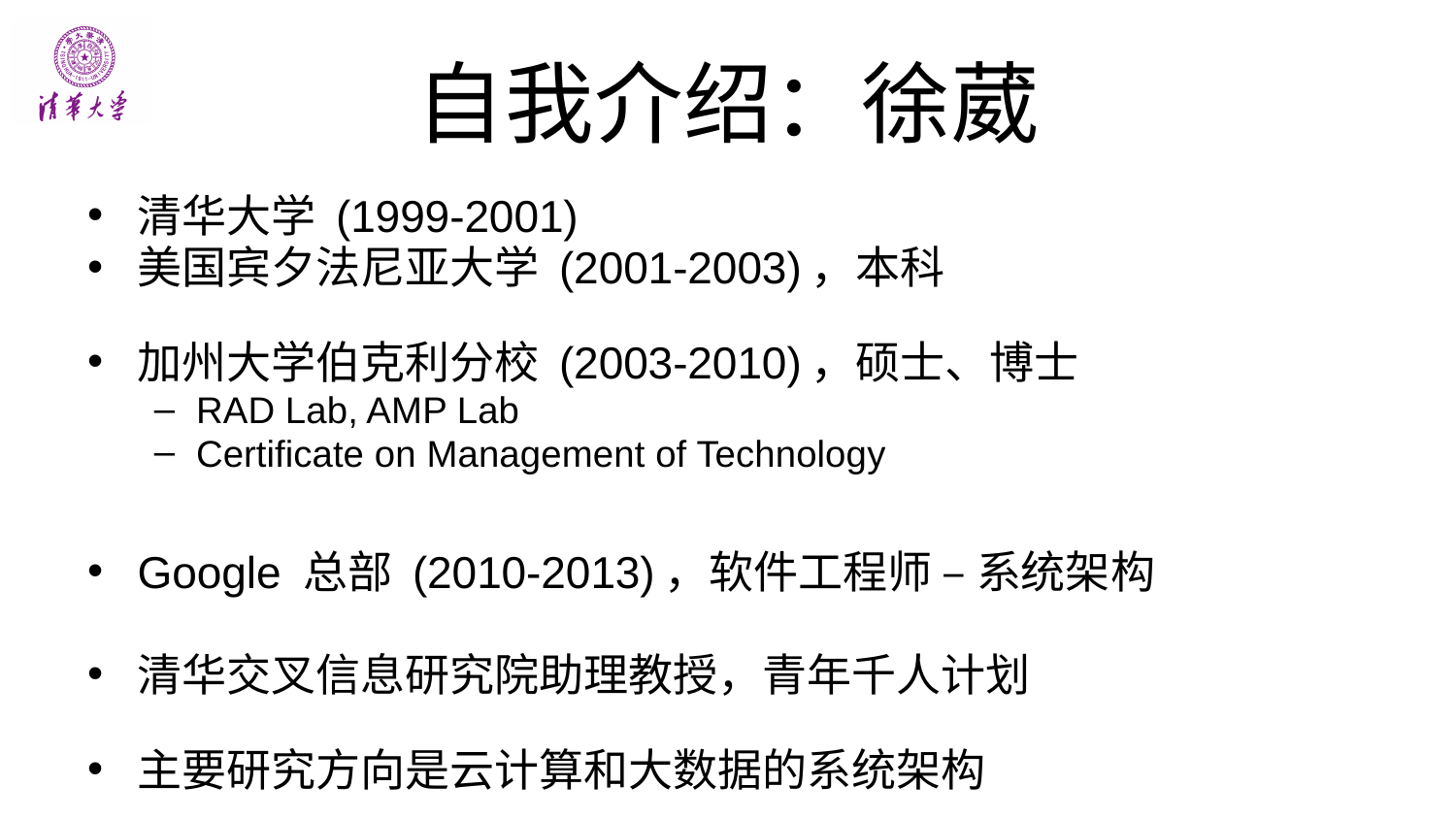

# 自我介绍：徐葳
清华大学 (1999-2001)
美国宾夕法尼亚大学 (2001-2003)，本科

加州大学伯克利分校 (2003-2010)，硕士、博士
RAD Lab, AMP Lab
Certificate on Management of Technology

Google 总部 (2010-2013)，软件工程师 – 系统架构

清华交叉信息研究院助理教授，青年千人计划

主要研究方向是云计算和大数据的系统架构